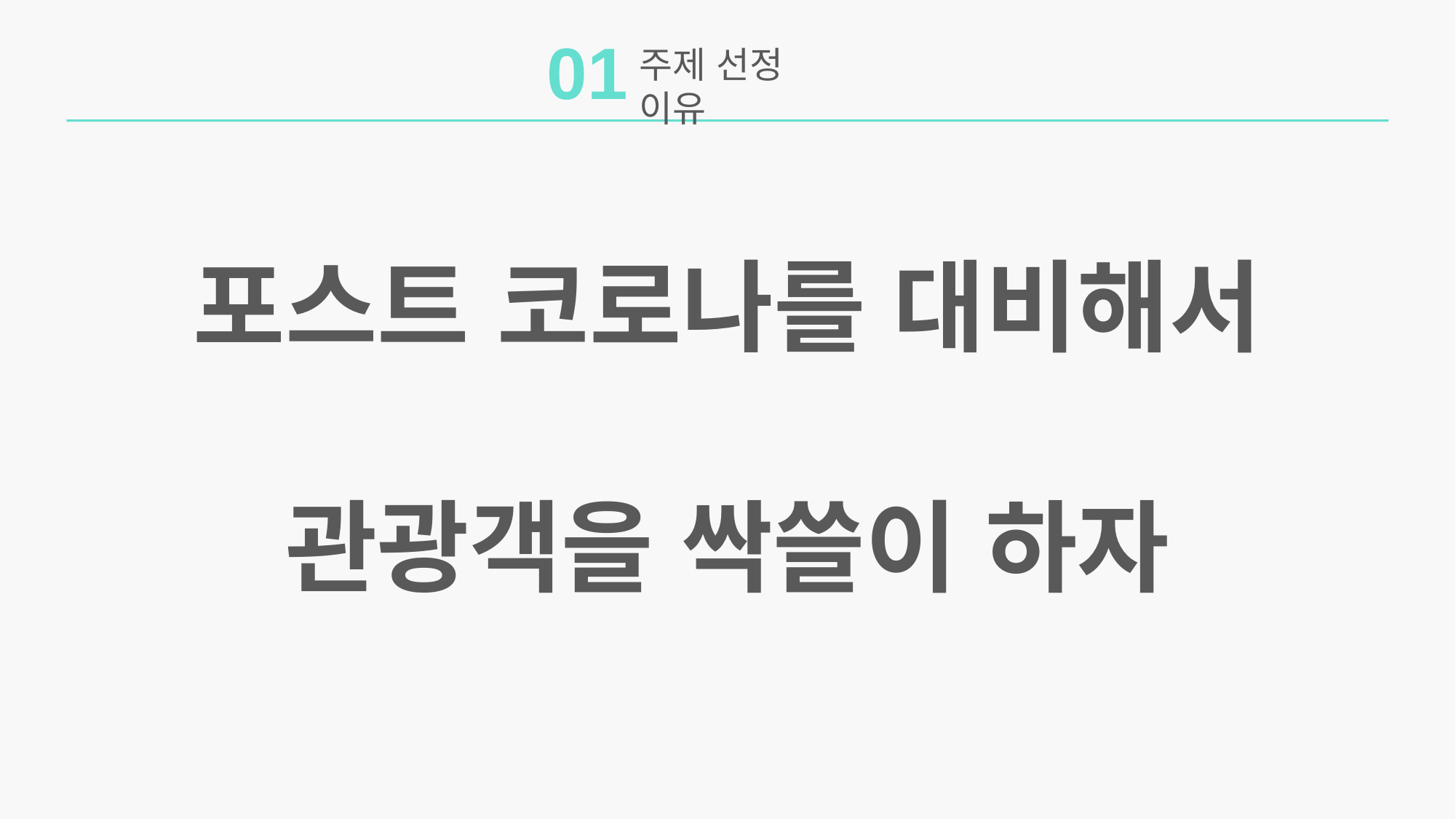

01
주제 선정 이유

포스트 코로나를 대비해서

관광객을 싹쓸이 하자